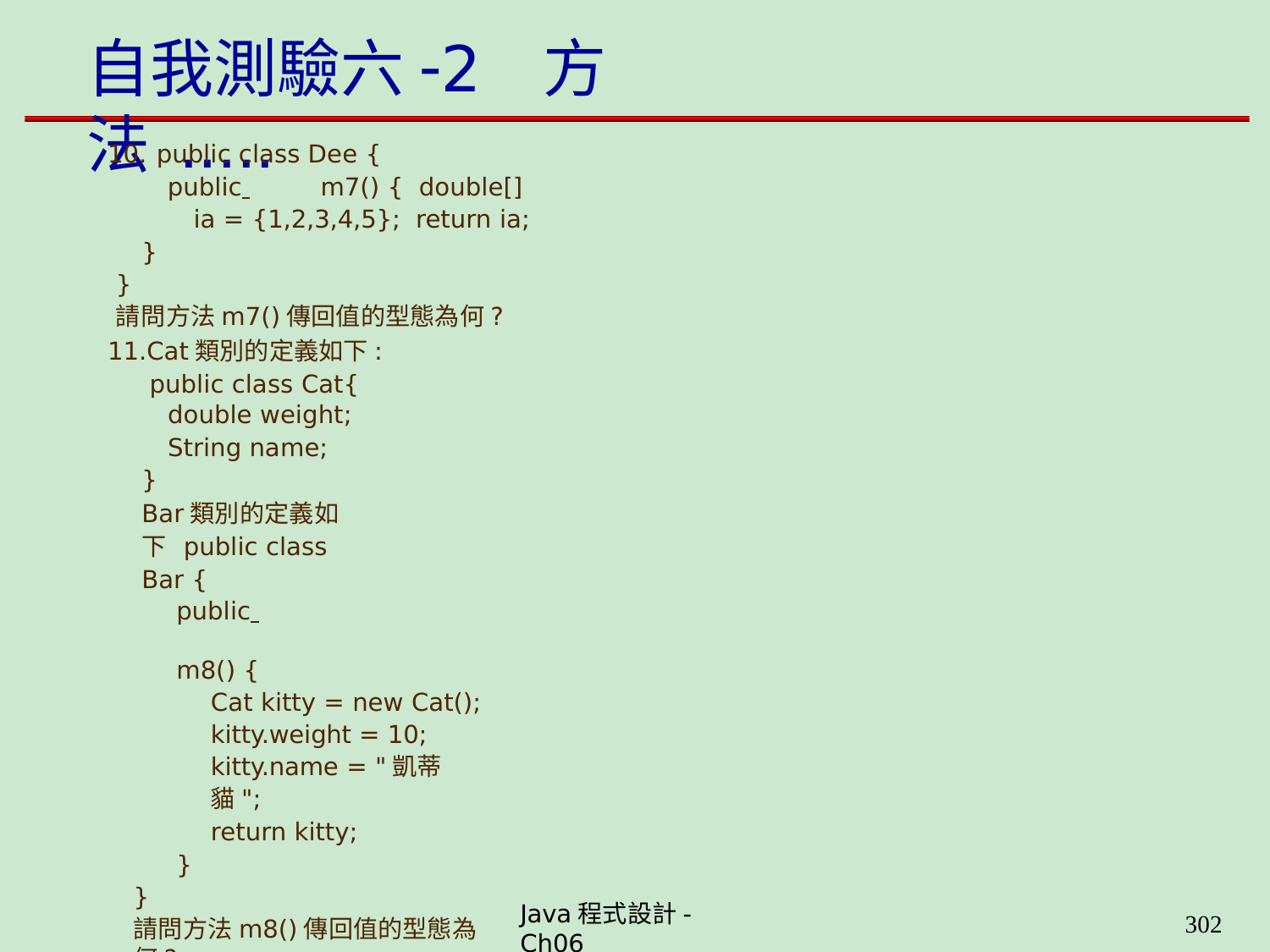

# 自我測驗六-2	方法 .....
public class Dee {
public 	m7() {  double[] ia = {1,2,3,4,5};  return ia;
}
}
請問方法m7()傳回值的型態為何?
Cat類別的定義如下:  public class Cat{
double weight;
String name;
}
Bar類別的定義如下  public class Bar {
public 	m8() {
Cat kitty = new Cat();  kitty.weight = 10;  kitty.name = "凱蒂貓";
return kitty;
}
}
請問方法m8()傳回值的型態為何?
Java程式設計-Ch06
302